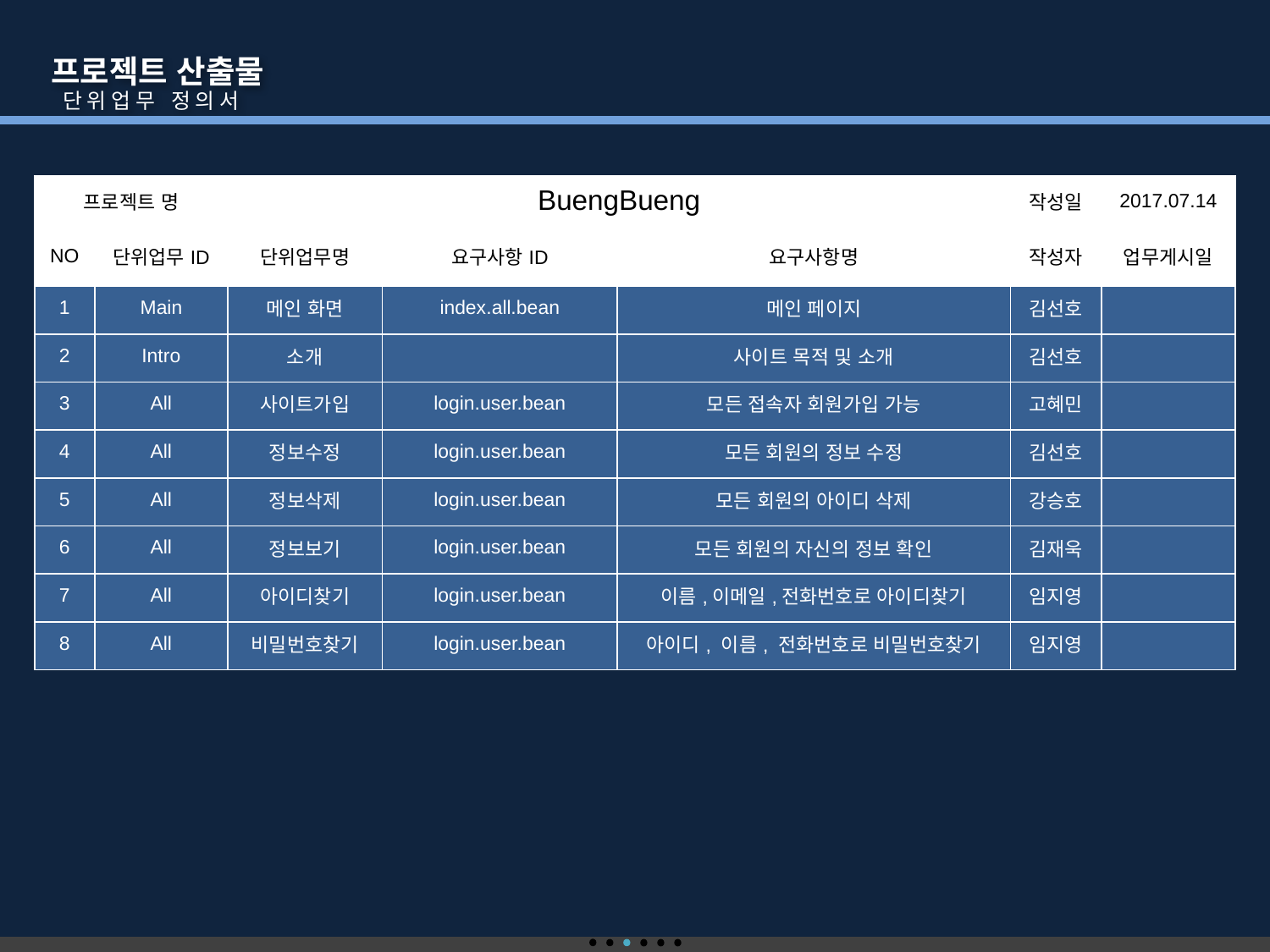

프로젝트 산출물
  단위업무 정의서

| 프로젝트 명 |  | BuengBueng |  |  | 작성일 | 2017.07.14 |
| --- | --- | --- | --- | --- | --- | --- |
| NO | 단위업무ID | 단위업무명 | 요구사항ID | 요구사항명 | 작성자 | 업무게시일 |
| 1 | Main | 메인 화면 | index.all.bean | 메인 페이지 | 김선호 |  |
| 2 | Intro | 소개 |  | 사이트 목적 및 소개 | 김선호 |  |
| 3 | All | 사이트가입 | login.user.bean | 모든 접속자 회원가입 가능 | 고혜민 |  |
| 4 | All | 정보수정 | login.user.bean | 모든 회원의 정보 수정 | 김선호 |  |
| 5 | All | 정보삭제 | login.user.bean | 모든 회원의 아이디 삭제 | 강승호 |  |
| 6 | All | 정보보기 | login.user.bean | 모든 회원의 자신의 정보 확인 | 김재욱 |  |
| 7 | All | 아이디찾기 | login.user.bean | 이름,이메일,전화번호로 아이디찾기 | 임지영 |  |
| 8 | All | 비밀번호찾기 | login.user.bean | 아이디, 이름, 전화번호로 비밀번호찾기 | 임지영 |  |